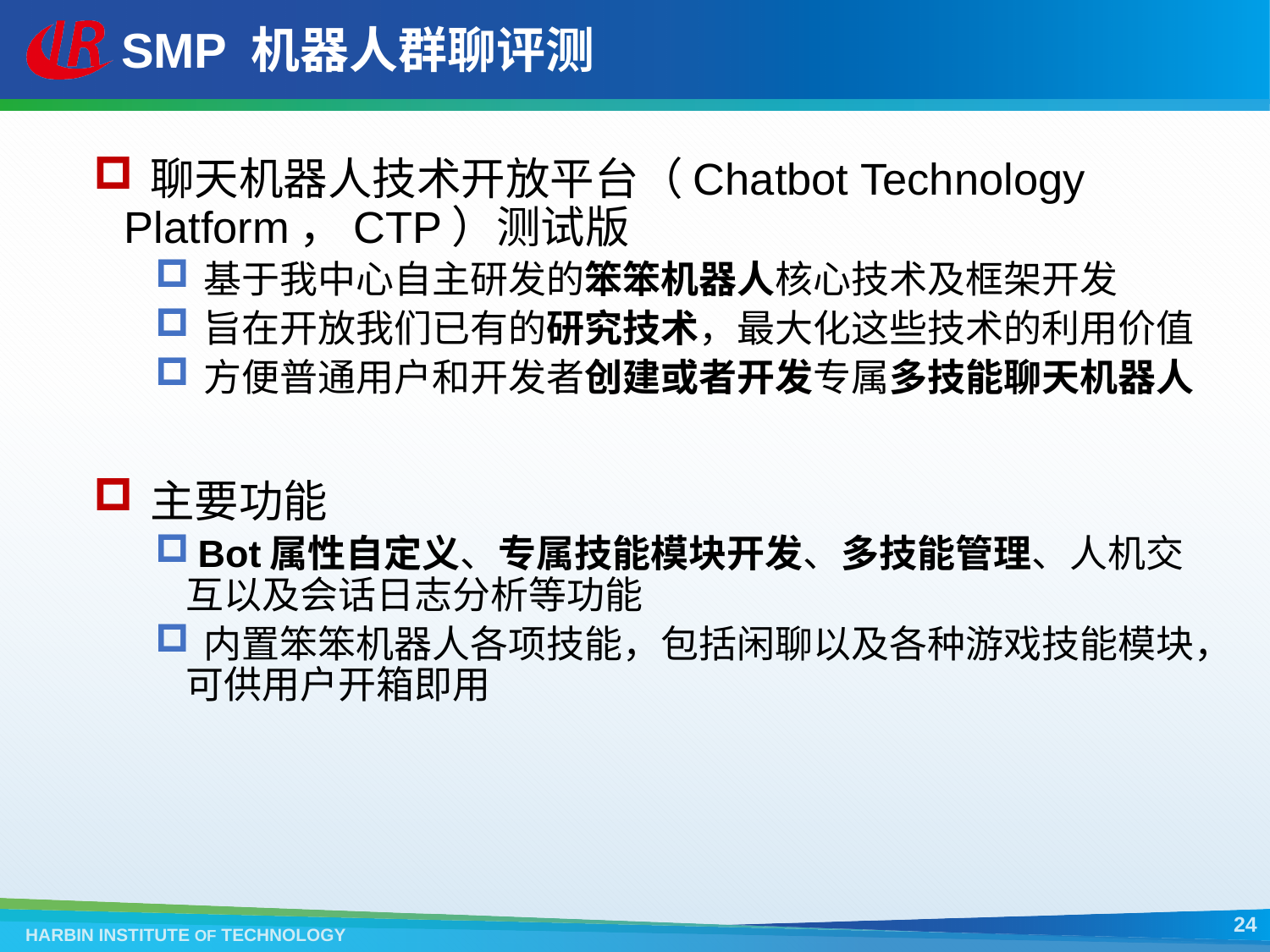

# SMP 机器人群聊评测
 聊天机器人技术开放平台（Chatbot Technology Platform，CTP）测试版
 基于我中心自主研发的笨笨机器人核心技术及框架开发
 旨在开放我们已有的研究技术，最大化这些技术的利用价值
 方便普通用户和开发者创建或者开发专属多技能聊天机器人

 主要功能
 Bot属性自定义、专属技能模块开发、多技能管理、人机交互以及会话日志分析等功能
 内置笨笨机器人各项技能，包括闲聊以及各种游戏技能模块，可供用户开箱即用
24
HARBIN INSTITUTE OF TECHNOLOGY